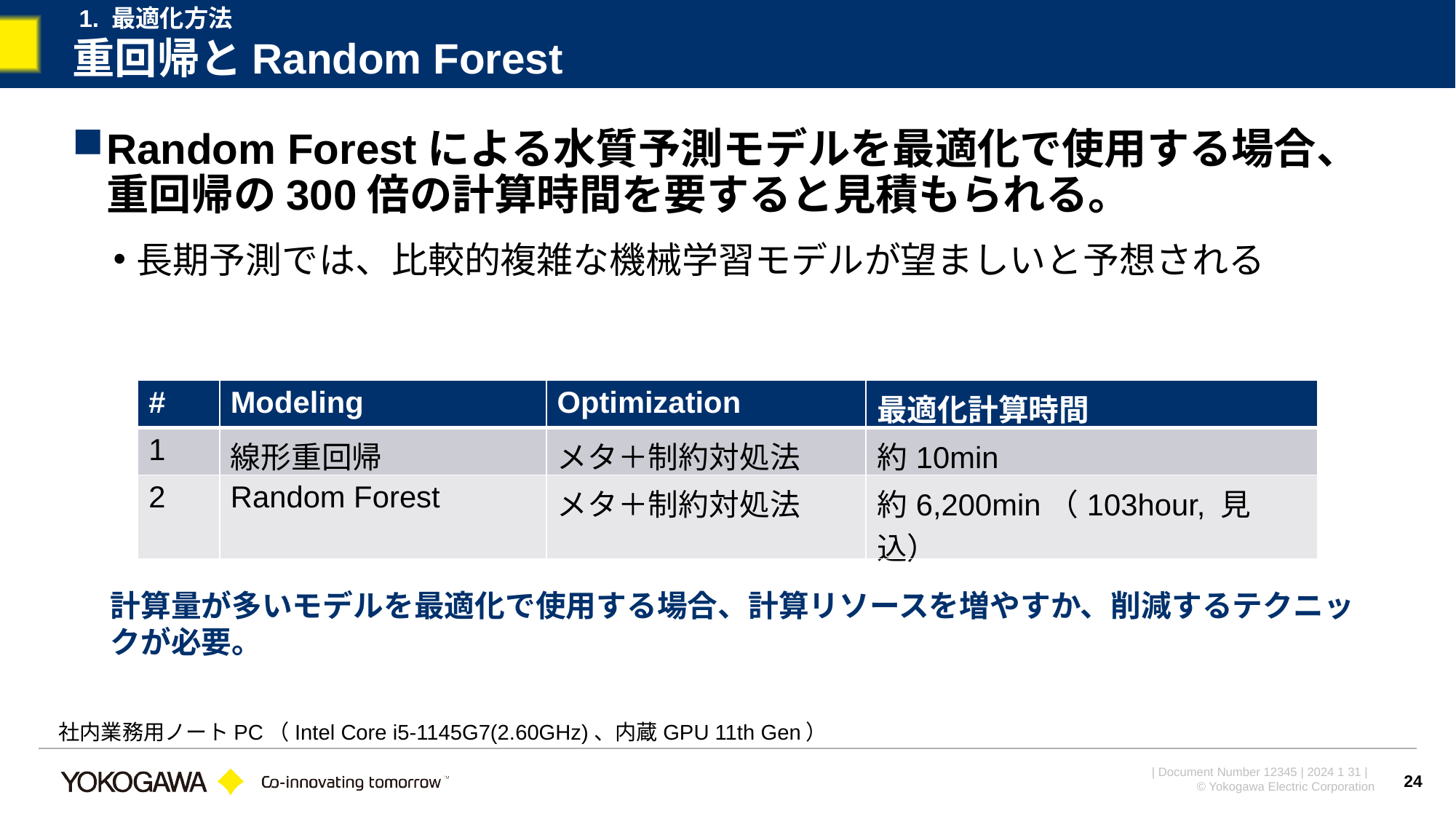

1. 最適化方法
# 重回帰とRandom Forest
Random Forestによる水質予測モデルを最適化で使用する場合、
重回帰の300倍の計算時間を要すると見積もられる。
長期予測では、比較的複雑な機械学習モデルが望ましいと予想される
| # | Modeling | Optimization | 最適化計算時間 |
| --- | --- | --- | --- |
| 1 | 線形重回帰 | メタ＋制約対処法 | 約10min |
| 2 | Random Forest | メタ＋制約対処法 | 約6,200min（103hour, 見込） |
計算量が多いモデルを最適化で使用する場合、計算リソースを増やすか、削減するテクニックが必要。
社内業務用ノートPC（Intel Core i5-1145G7(2.60GHz)、内蔵GPU 11th Gen）
24